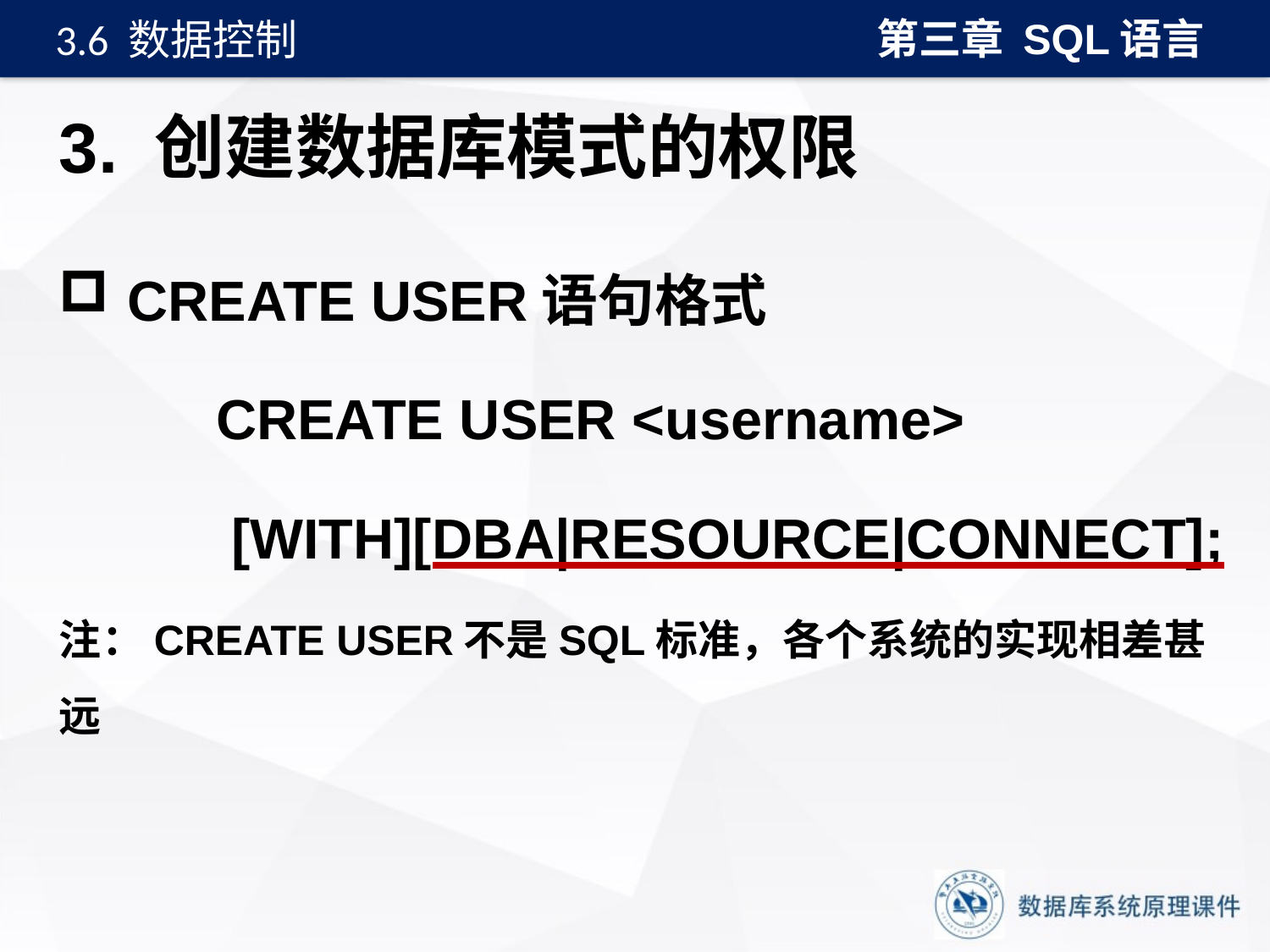

第三章 SQL语言
3.6 数据控制
# 3. 创建数据库模式的权限
 CREATE USER语句格式
          CREATE USER <username>
           [WITH][DBA|RESOURCE|CONNECT];
注：CREATE USER不是SQL标准，各个系统的实现相差甚远